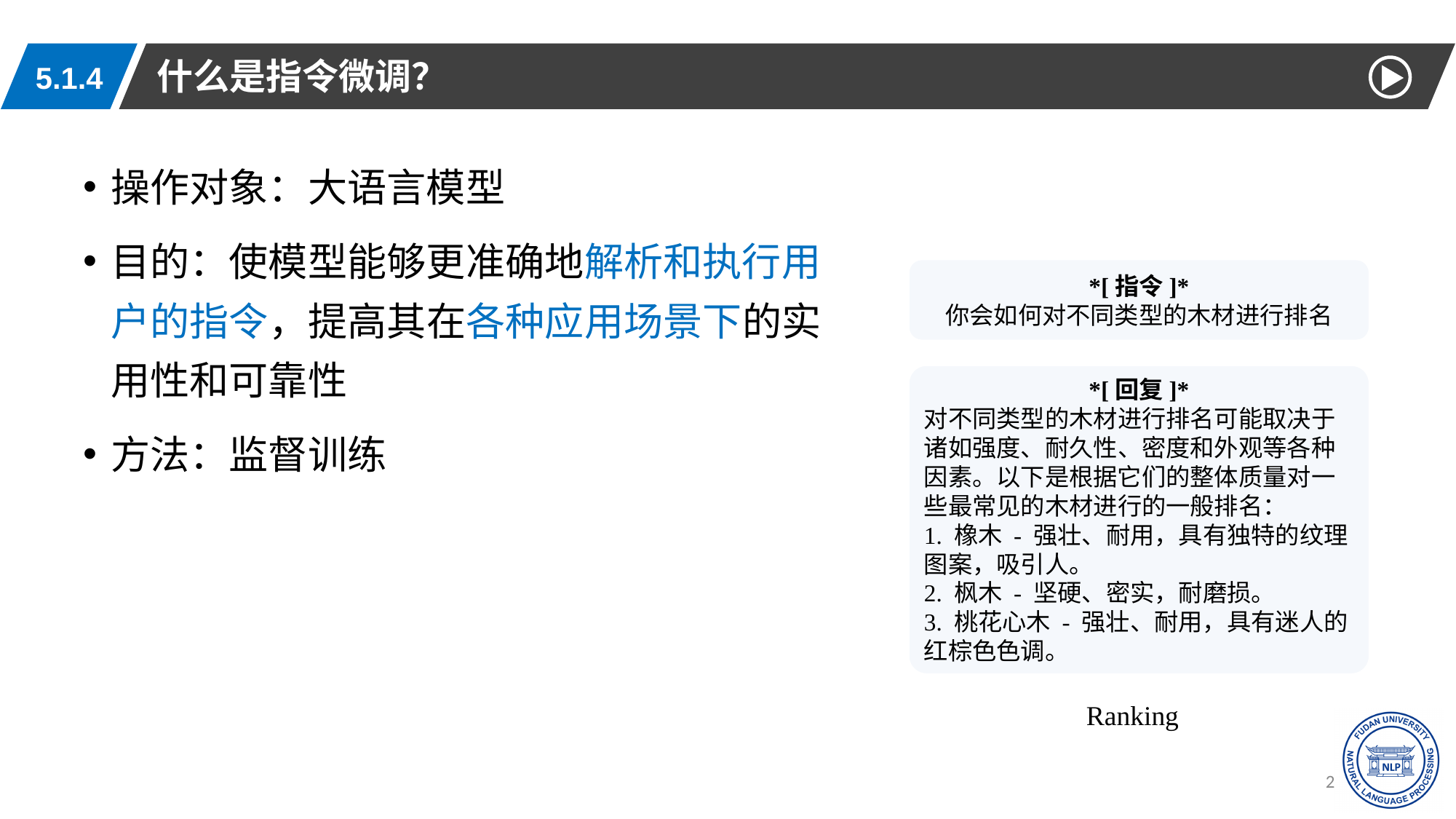

什么是指令微调？
5.1.4

操作对象：大语言模型
目的：使模型能够更准确地解析和执行用户的指令，提高其在各种应用场景下的实用性和可靠性
方法：监督训练

*[指令]*
你会如何对不同类型的木材进行排名
*[回复]*
对不同类型的木材进行排名可能取决于诸如强度、耐久性、密度和外观等各种因素。以下是根据它们的整体质量对一些最常见的木材进行的一般排名：
1. 橡木 - 强壮、耐用，具有独特的纹理图案，吸引人。
2. 枫木 - 坚硬、密实，耐磨损。
3. 桃花心木 - 强壮、耐用，具有迷人的红棕色色调。
Ranking
22